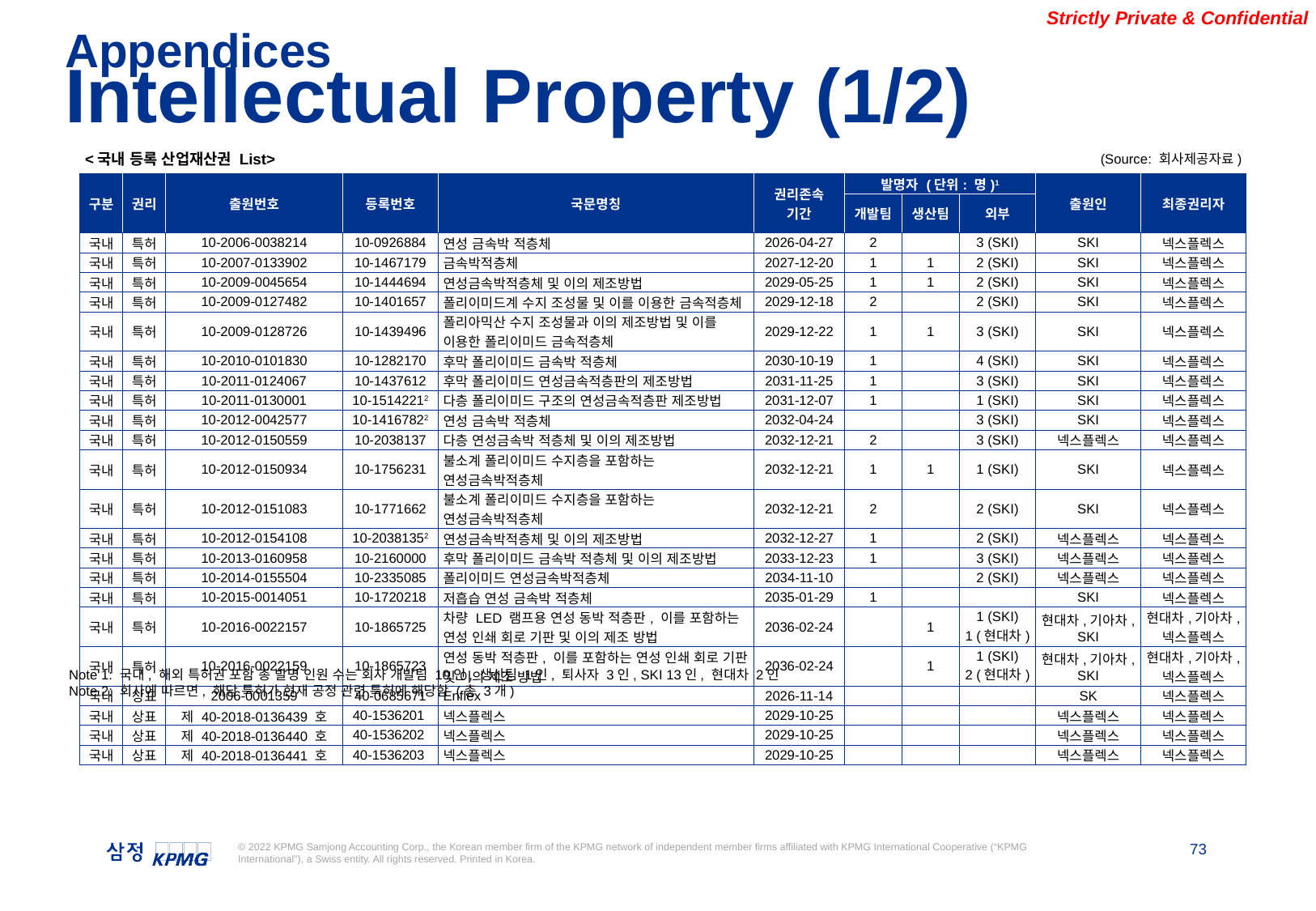

Appendices
Intellectual Property (1/2)
(Source: 회사제공자료)
<국내 등록 산업재산권 List>
| 구분 | 권리 | 출원번호 | 등록번호 | 국문명칭 | 권리존속 기간 | 발명자 (단위: 명)1 |  |  | 출원인 | 최종권리자 |
| --- | --- | --- | --- | --- | --- | --- | --- | --- | --- | --- |
|  |  |  |  |  |  | 개발팀 | 생산팀 | 외부 |  |  |
| 국내 | 특허 | 10-2006-0038214 | 10-0926884 | 연성 금속박 적층체 | 2026-04-27 | 2 |  | 3 (SKI) | SKI | 넥스플렉스 |
| 국내 | 특허 | 10-2007-0133902 | 10-1467179 | 금속박적층체 | 2027-12-20 | 1 | 1 | 2 (SKI) | SKI | 넥스플렉스 |
| 국내 | 특허 | 10-2009-0045654 | 10-1444694 | 연성금속박적층체 및 이의 제조방법 | 2029-05-25 | 1 | 1 | 2 (SKI) | SKI | 넥스플렉스 |
| 국내 | 특허 | 10-2009-0127482 | 10-1401657 | 폴리이미드계 수지 조성물 및 이를 이용한 금속적층체 | 2029-12-18 | 2 |  | 2 (SKI) | SKI | 넥스플렉스 |
| 국내 | 특허 | 10-2009-0128726 | 10-1439496 | 폴리아믹산 수지 조성물과 이의 제조방법 및 이를 이용한 폴리이미드 금속적층체 | 2029-12-22 | 1 | 1 | 3 (SKI) | SKI | 넥스플렉스 |
| 국내 | 특허 | 10-2010-0101830 | 10-1282170 | 후막 폴리이미드 금속박 적층체 | 2030-10-19 | 1 |  | 4 (SKI) | SKI | 넥스플렉스 |
| 국내 | 특허 | 10-2011-0124067 | 10-1437612 | 후막 폴리이미드 연성금속적층판의 제조방법 | 2031-11-25 | 1 |  | 3 (SKI) | SKI | 넥스플렉스 |
| 국내 | 특허 | 10-2011-0130001 | 10-15142212 | 다층 폴리이미드 구조의 연성금속적층판 제조방법 | 2031-12-07 | 1 |  | 1 (SKI) | SKI | 넥스플렉스 |
| 국내 | 특허 | 10-2012-0042577 | 10-14167822 | 연성 금속박 적층체 | 2032-04-24 |  |  | 3 (SKI) | SKI | 넥스플렉스 |
| 국내 | 특허 | 10-2012-0150559 | 10-2038137 | 다층 연성금속박 적층체 및 이의 제조방법 | 2032-12-21 | 2 |  | 3 (SKI) | 넥스플렉스 | 넥스플렉스 |
| 국내 | 특허 | 10-2012-0150934 | 10-1756231 | 불소계 폴리이미드 수지층을 포함하는 연성금속박적층체 | 2032-12-21 | 1 | 1 | 1 (SKI) | SKI | 넥스플렉스 |
| 국내 | 특허 | 10-2012-0151083 | 10-1771662 | 불소계 폴리이미드 수지층을 포함하는 연성금속박적층체 | 2032-12-21 | 2 |  | 2 (SKI) | SKI | 넥스플렉스 |
| 국내 | 특허 | 10-2012-0154108 | 10-20381352 | 연성금속박적층체 및 이의 제조방법 | 2032-12-27 | 1 |  | 2 (SKI) | 넥스플렉스 | 넥스플렉스 |
| 국내 | 특허 | 10-2013-0160958 | 10-2160000 | 후막 폴리이미드 금속박 적층체 및 이의 제조방법 | 2033-12-23 | 1 |  | 3 (SKI) | 넥스플렉스 | 넥스플렉스 |
| 국내 | 특허 | 10-2014-0155504 | 10-2335085 | 폴리이미드 연성금속박적층체 | 2034-11-10 |  |  | 2 (SKI) | 넥스플렉스 | 넥스플렉스 |
| 국내 | 특허 | 10-2015-0014051 | 10-1720218 | 저흡습 연성 금속박 적층체 | 2035-01-29 | 1 |  |  | SKI | 넥스플렉스 |
| 국내 | 특허 | 10-2016-0022157 | 10-1865725 | 차량 LED 램프용 연성 동박 적층판, 이를 포함하는 연성 인쇄 회로 기판 및 이의 제조 방법 | 2036-02-24 |  | 1 | 1 (SKI) 1 (현대차) | 현대차,기아차, SKI | 현대차,기아차, 넥스플렉스 |
| 국내 | 특허 | 10-2016-0022159 | 10-1865723 | 연성 동박 적층판, 이를 포함하는 연성 인쇄 회로 기판 및 이의 제조 방법 | 2036-02-24 |  | 1 | 1 (SKI) 2 (현대차) | 현대차,기아차, SKI | 현대차,기아차, 넥스플렉스 |
| 국내 | 상표 | 2006-0001359 | 40-0685671 | Enflex | 2026-11-14 |  |  |  | SK | 넥스플렉스 |
| 국내 | 상표 | 제 40-2018-0136439 호 | 40-1536201 | 넥스플렉스 | 2029-10-25 |  |  |  | 넥스플렉스 | 넥스플렉스 |
| 국내 | 상표 | 제 40-2018-0136440 호 | 40-1536202 | 넥스플렉스 | 2029-10-25 |  |  |  | 넥스플렉스 | 넥스플렉스 |
| 국내 | 상표 | 제 40-2018-0136441 호 | 40-1536203 | 넥스플렉스 | 2029-10-25 |  |  |  | 넥스플렉스 | 넥스플렉스 |
Note 1: 국내, 해외 특허권 포함 총 발명 인원 수는 회사 개발팀 10인, 생산팀 1인, 퇴사자 3인, SKI 13인, 현대차 2인
Note 2: 회사에 따르면, 해당 특허가 현재 공정 관련 특허에 해당함 (총 3개)